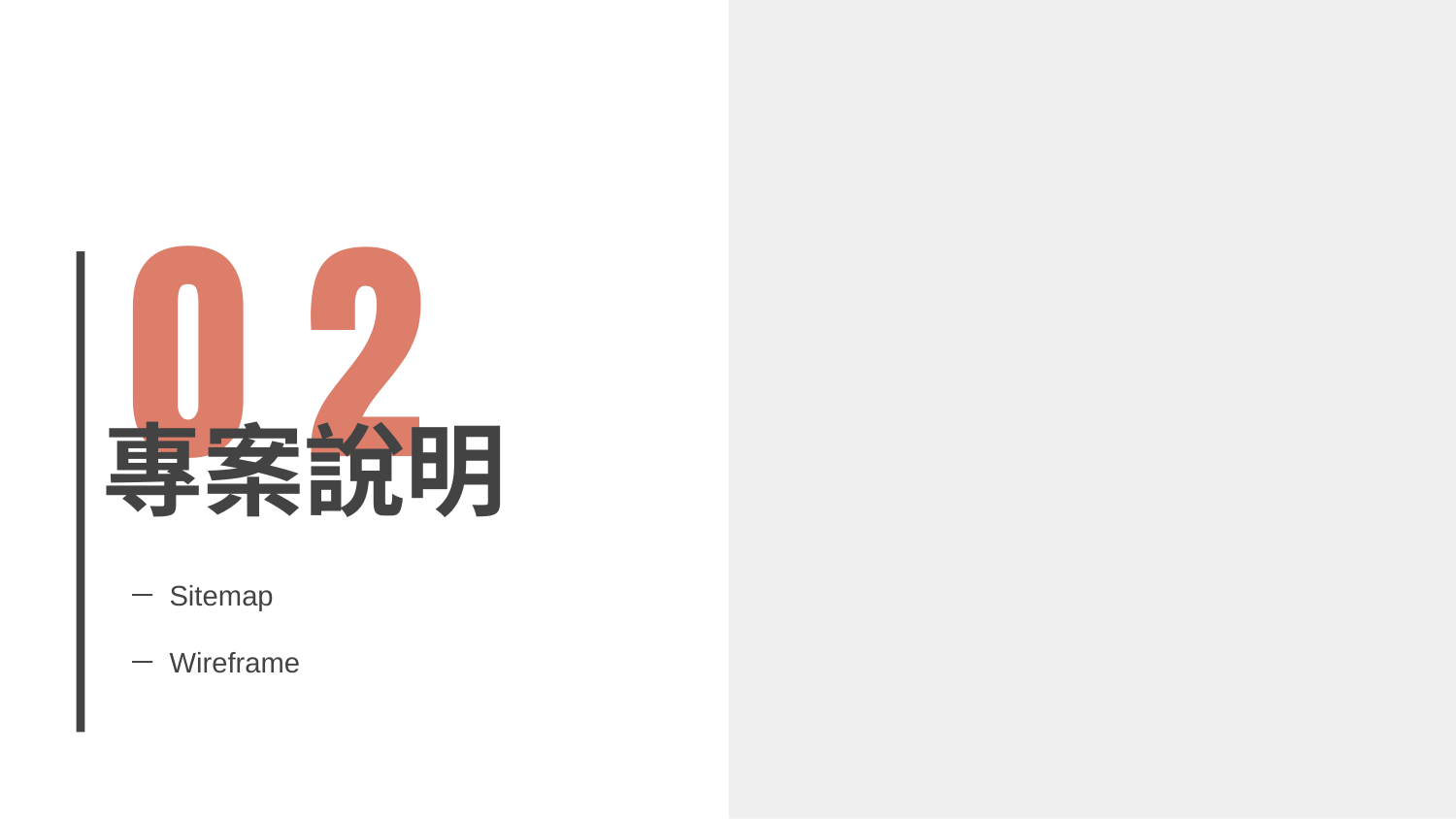

# 0 2
專案說明
－ Sitemap
－ Wireframe